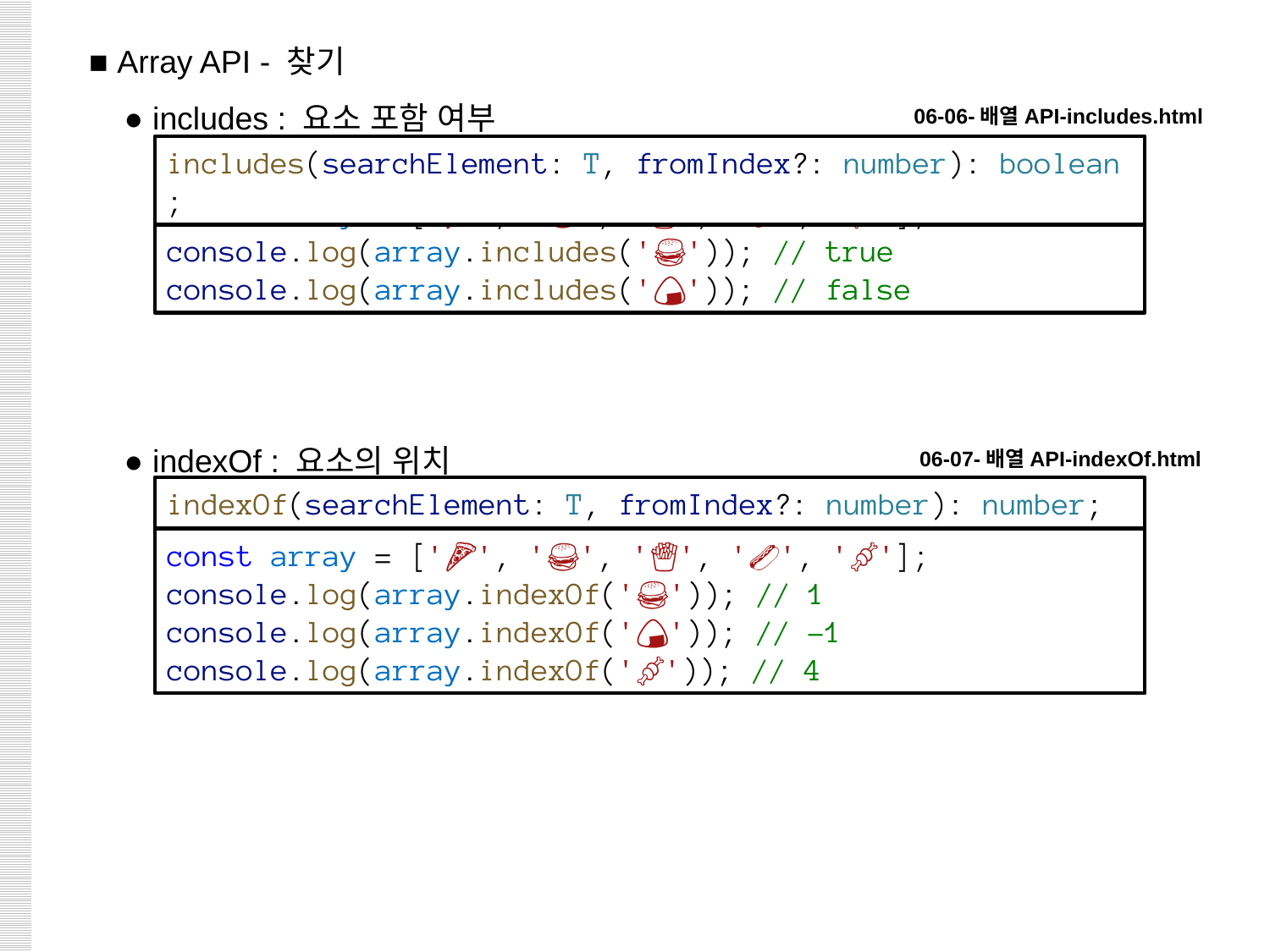

■ Array API - 찾기
    ● includes : 요소 포함 여부

    ● indexOf : 요소의 위치
06-06-배열API-includes.html
includes(searchElement: T, fromIndex?: number): boolean;
const array = ['🍕', '🍔', '🍟', '🌭', '🍖'];
console.log(array.includes('🍔')); // true
console.log(array.includes('🍙')); // false
06-07-배열API-indexOf.html
indexOf(searchElement: T, fromIndex?: number): number;
const array = ['🍕', '🍔', '🍟', '🌭', '🍖'];
console.log(array.indexOf('🍔')); // 1
console.log(array.indexOf('🍙')); // -1
console.log(array.indexOf('🍖')); // 4